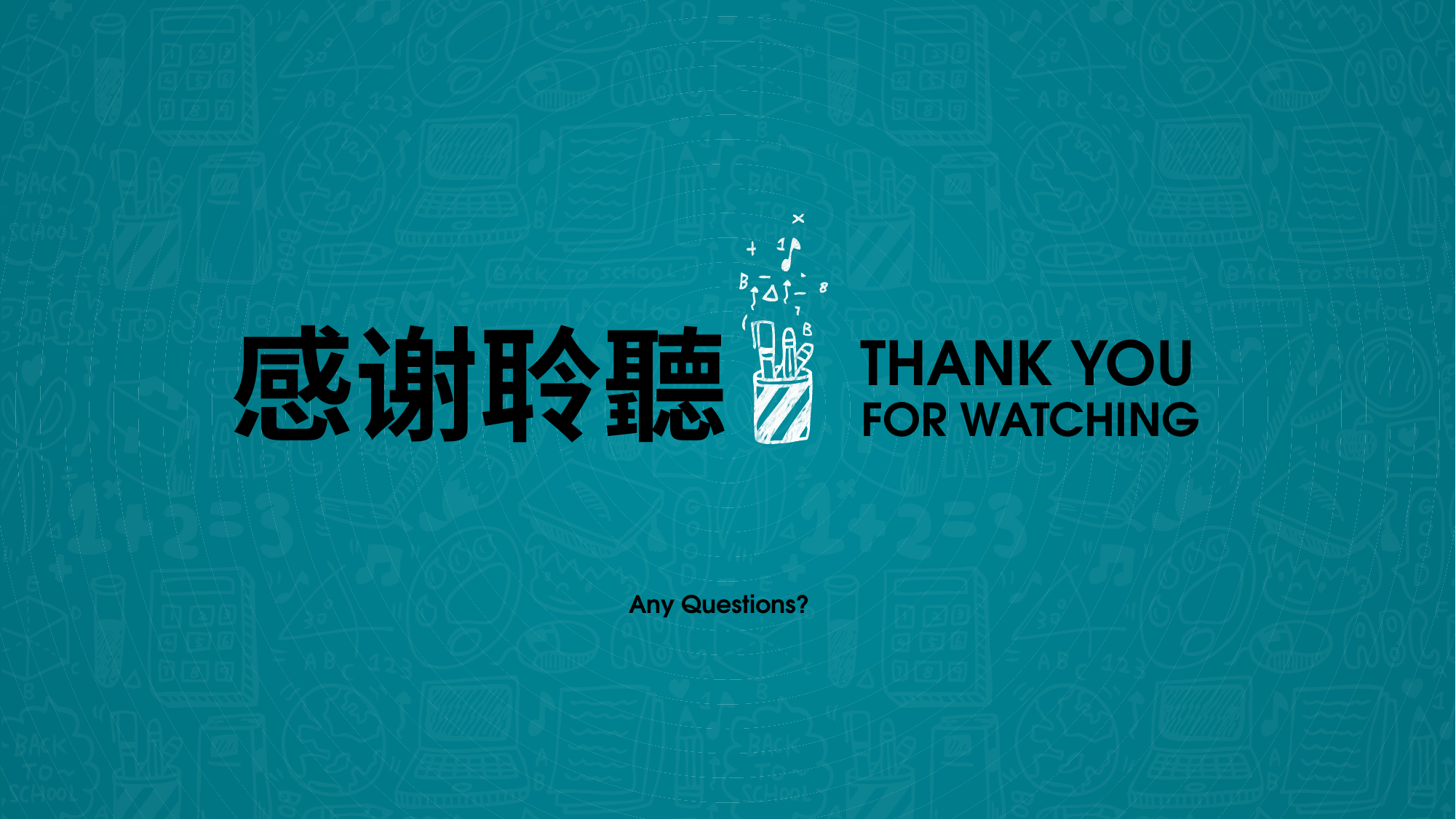

感谢聆聽
THANK YOU
FOR WATCHING
Any Questions?